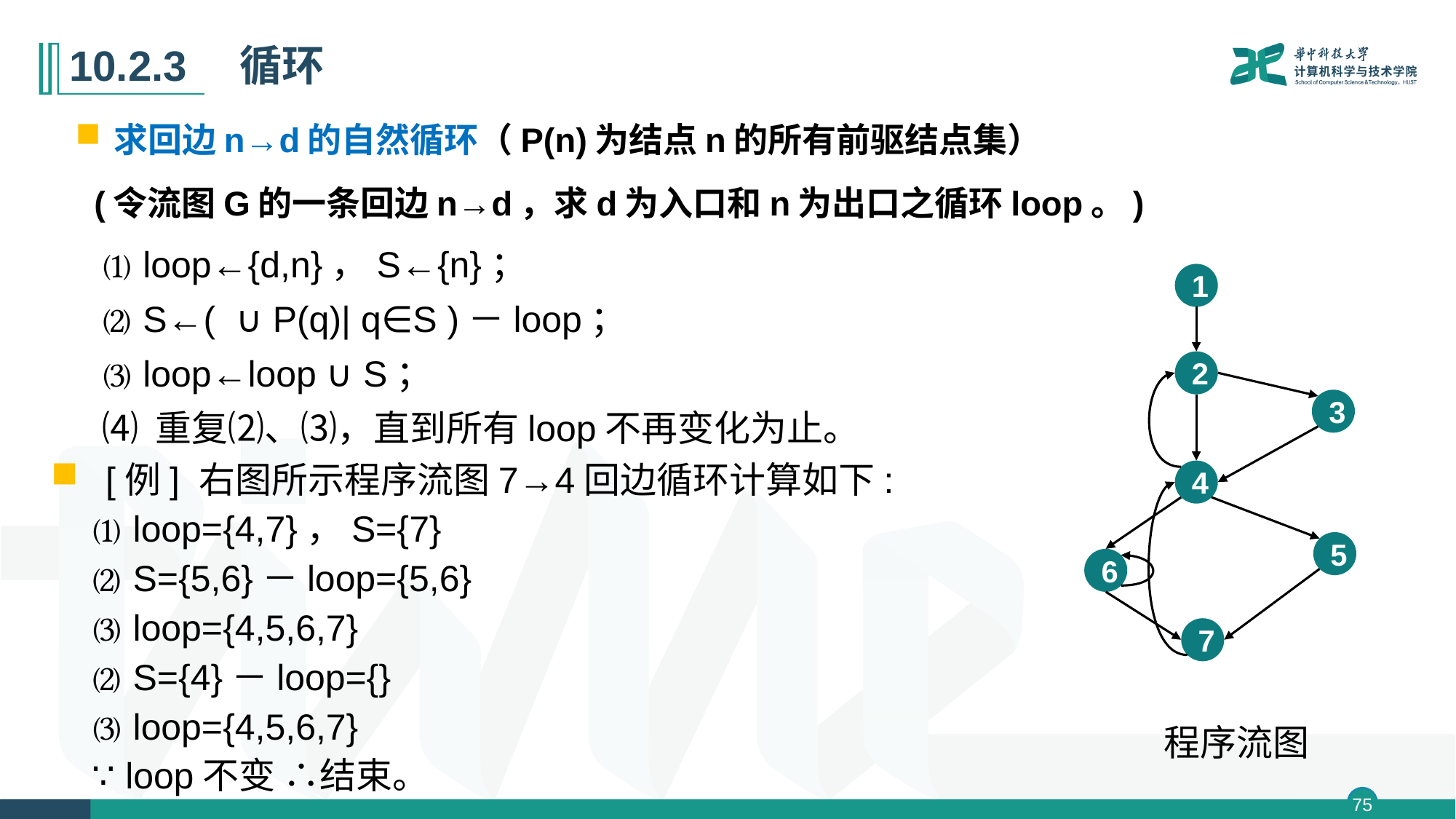

# 10.2.3　循环
求回边n→d的自然循环（P(n)为结点n的所有前驱结点集）
  (令流图G的一条回边n→d，求d为入口和n为出口之循环loop。)

⑴ loop←{d,n}，S←{n}；
⑵ S←(  ∪ P(q)| q∈S )－loop；
⑶ loop←loop ∪ S；
⑷ 重复⑵、⑶，直到所有loop不再变化为止。
1
2
3
4
5
6
7
[例] 右图所示程序流图7→4回边循环计算如下:
⑴ loop={4,7}，S={7}
⑵ S={5,6}－loop={5,6}
⑶ loop={4,5,6,7}
⑵ S={4}－loop={}
⑶ loop={4,5,6,7}
∵ loop不变 ∴结束。
程序流图